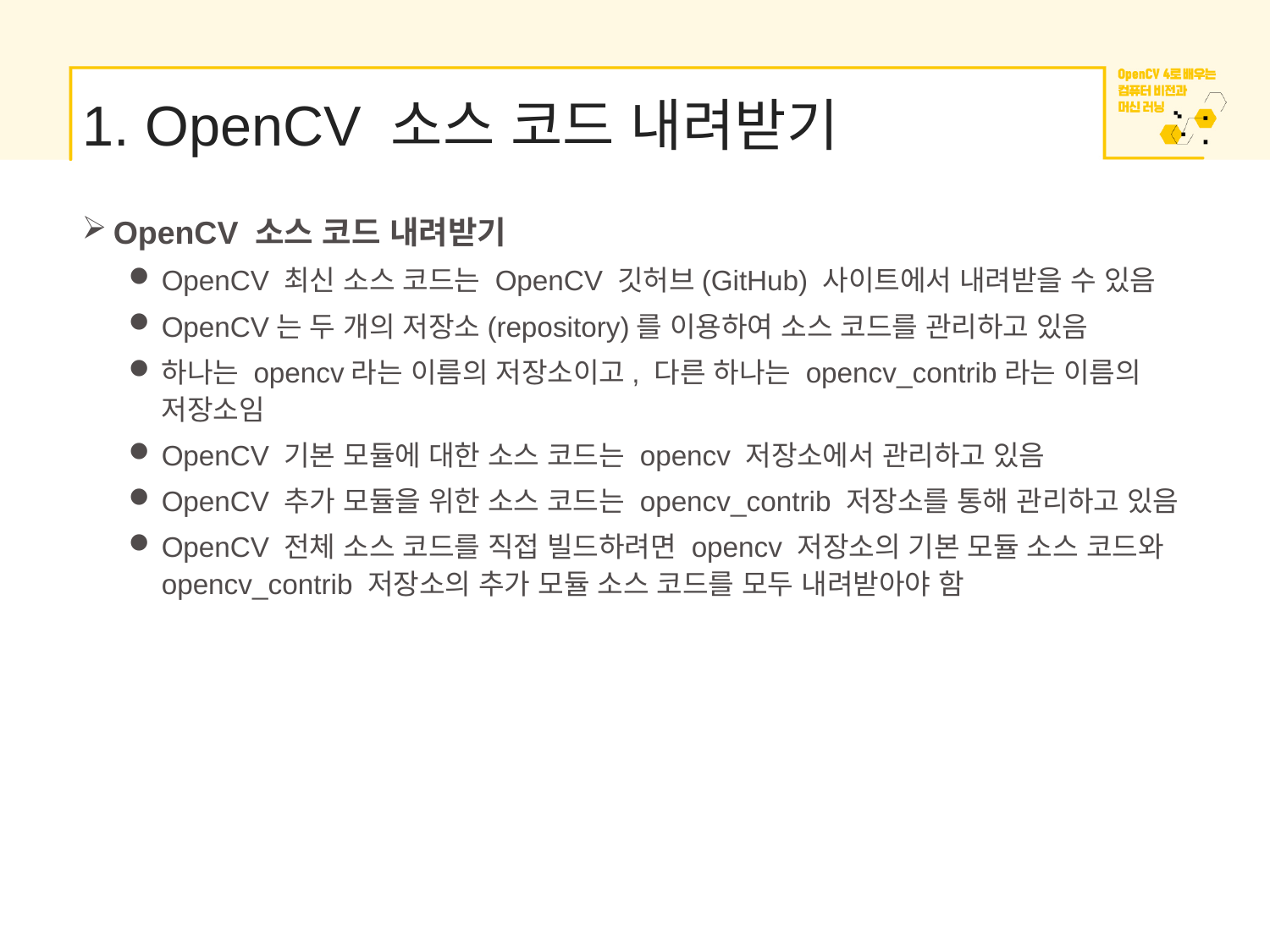

# 1. OpenCV 소스 코드 내려받기
OpenCV 소스 코드 내려받기
OpenCV 최신 소스 코드는 OpenCV 깃허브(GitHub) 사이트에서 내려받을 수 있음
OpenCV는 두 개의 저장소(repository)를 이용하여 소스 코드를 관리하고 있음
하나는 opencv라는 이름의 저장소이고, 다른 하나는 opencv_contrib라는 이름의 저장소임
OpenCV 기본 모듈에 대한 소스 코드는 opencv 저장소에서 관리하고 있음
OpenCV 추가 모듈을 위한 소스 코드는 opencv_contrib 저장소를 통해 관리하고 있음
OpenCV 전체 소스 코드를 직접 빌드하려면 opencv 저장소의 기본 모듈 소스 코드와 opencv_contrib 저장소의 추가 모듈 소스 코드를 모두 내려받아야 함